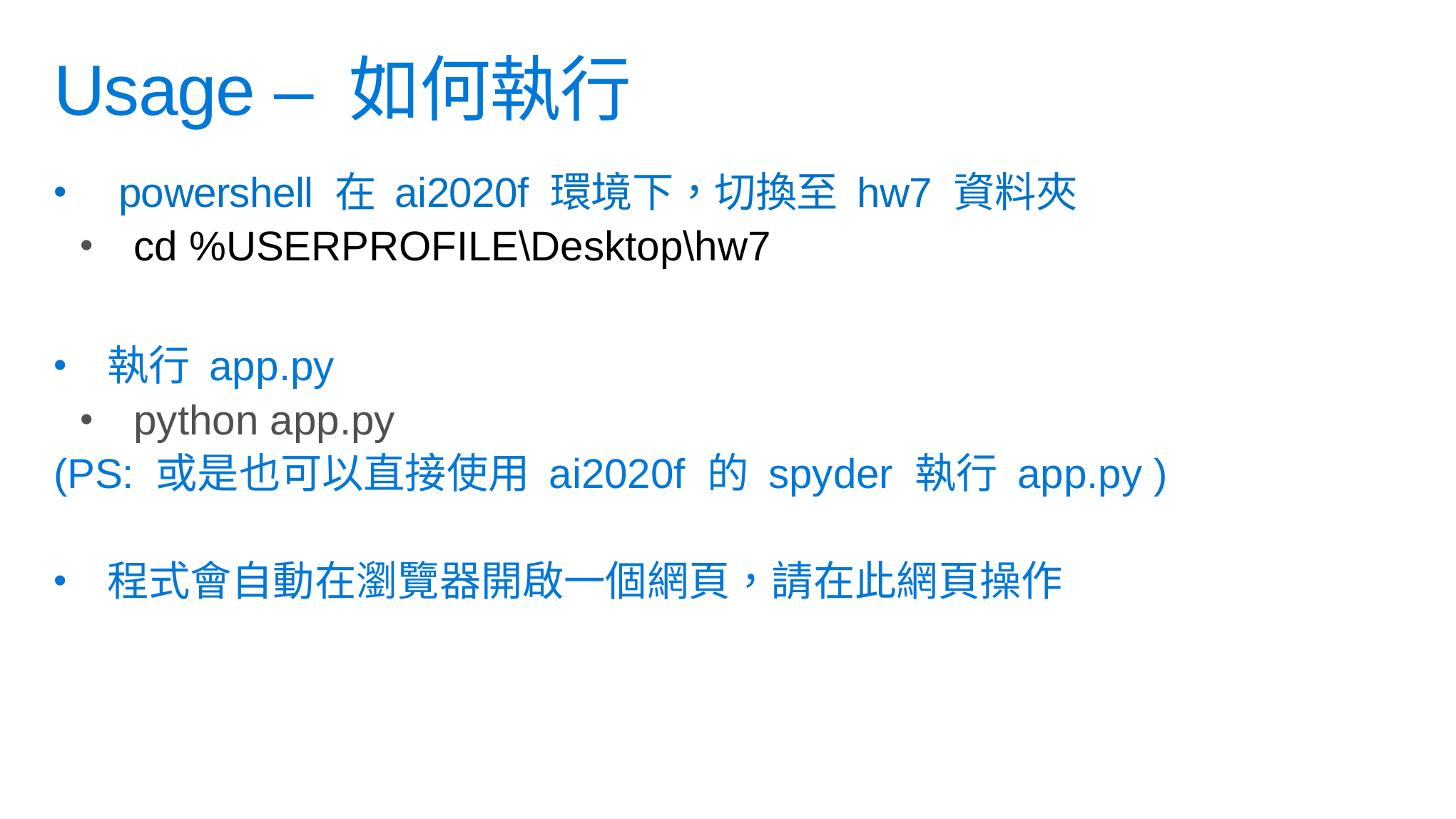

# Usage – 如何執行
 powershell 在 ai2020f 環境下，切換至 hw7 資料夾
cd %USERPROFILE\Desktop\hw7

執行 app.py
python app.py
(PS: 或是也可以直接使用 ai2020f 的 spyder 執行 app.py )

程式會自動在瀏覽器開啟一個網頁，請在此網頁操作